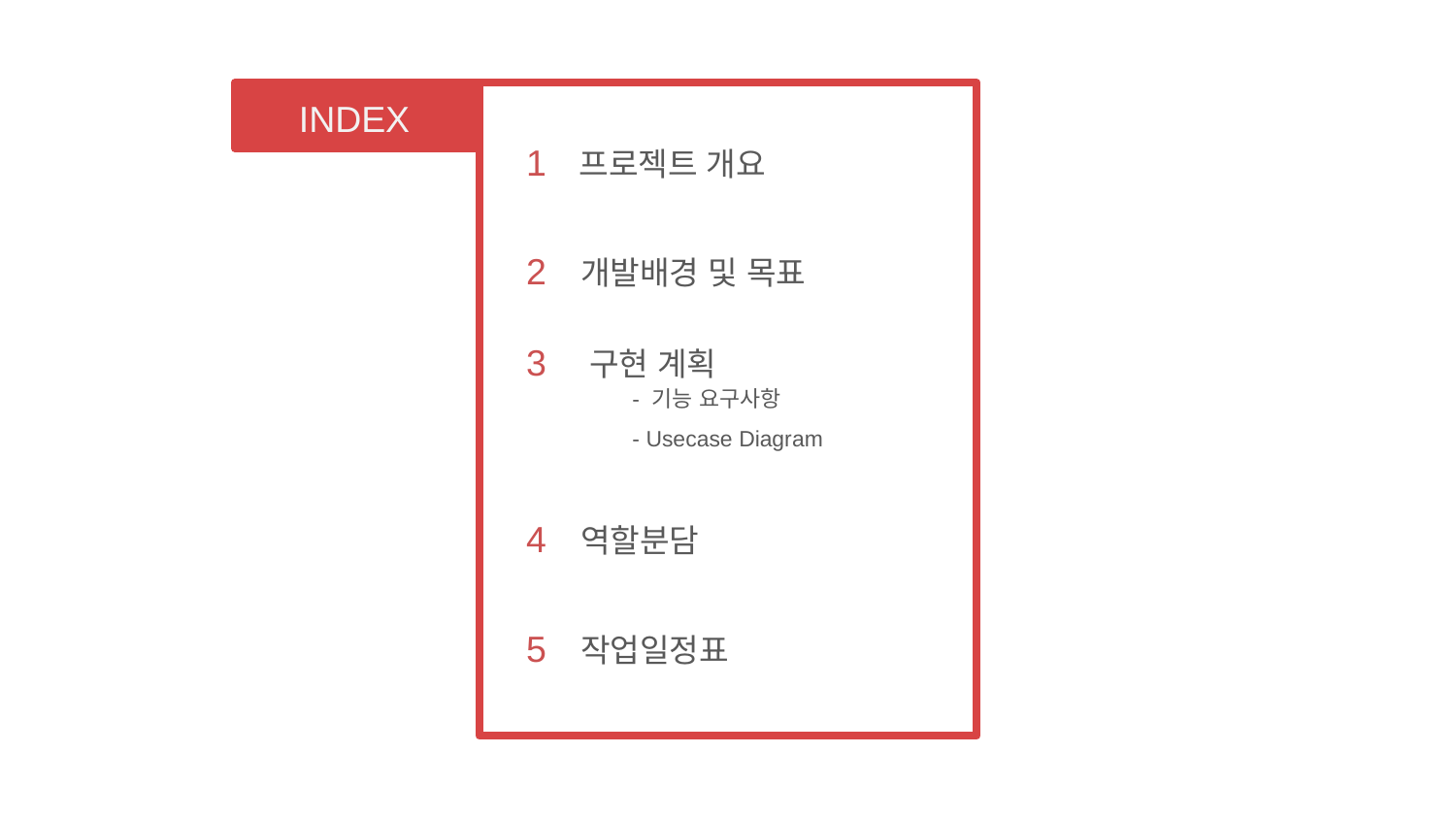

INDEX
1   프로젝트 개요
2   개발배경 및 목표
3   구현 계획
- 기능 요구사항
- Usecase Diagram
4   역할분담
5   작업일정표